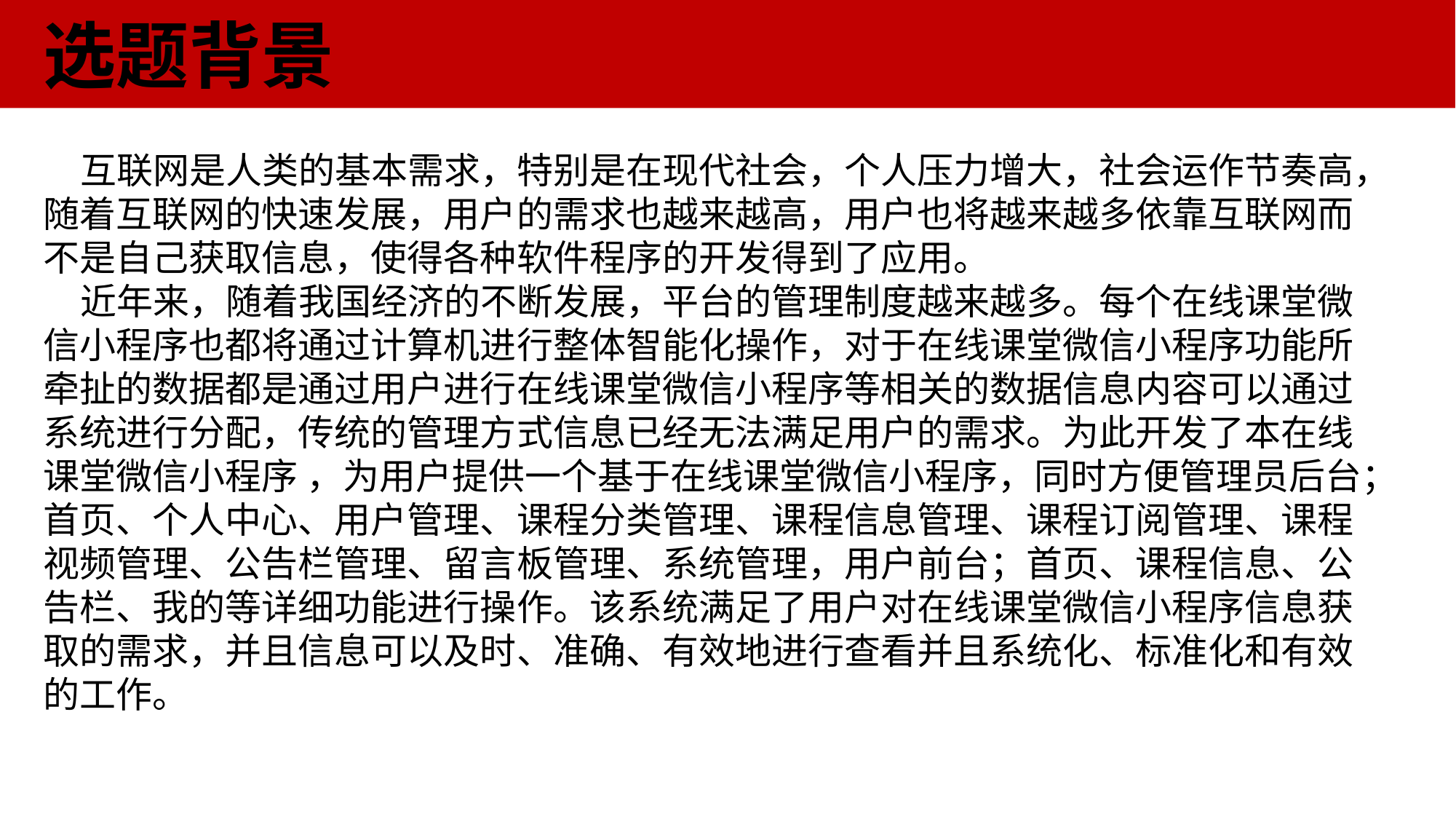

选题背景
互联网是人类的基本需求，特别是在现代社会，个人压力增大，社会运作节奏高，随着互联网的快速发展，用户的需求也越来越高，用户也将越来越多依靠互联网而不是自己获取信息，使得各种软件程序的开发得到了应用。
近年来，随着我国经济的不断发展，平台的管理制度越来越多。每个在线课堂微信小程序也都将通过计算机进行整体智能化操作，对于在线课堂微信小程序功能所牵扯的数据都是通过用户进行在线课堂微信小程序等相关的数据信息内容可以通过系统进行分配，传统的管理方式信息已经无法满足用户的需求。为此开发了本在线课堂微信小程序 ，为用户提供一个基于在线课堂微信小程序，同时方便管理员后台；首页、个人中心、用户管理、课程分类管理、课程信息管理、课程订阅管理、课程视频管理、公告栏管理、留言板管理、系统管理，用户前台；首页、课程信息、公告栏、我的等详细功能进行操作。该系统满足了用户对在线课堂微信小程序信息获取的需求，并且信息可以及时、准确、有效地进行查看并且系统化、标准化和有效的工作。